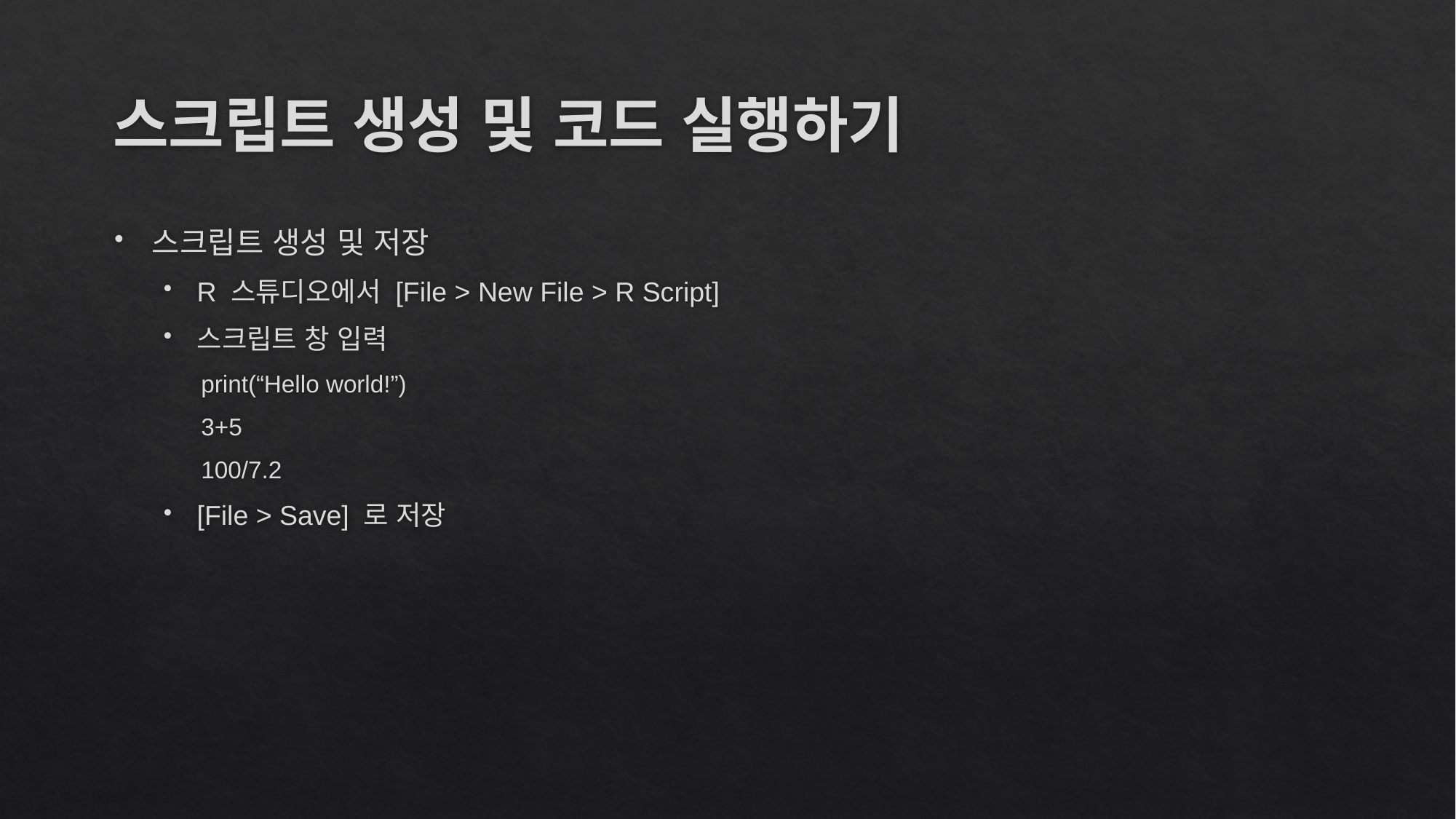

# 스크립트 생성 및 코드 실행하기
스크립트 생성 및 저장
R 스튜디오에서 [File > New File > R Script]
스크립트 창 입력
print(“Hello world!”)
3+5
100/7.2
[File > Save] 로 저장